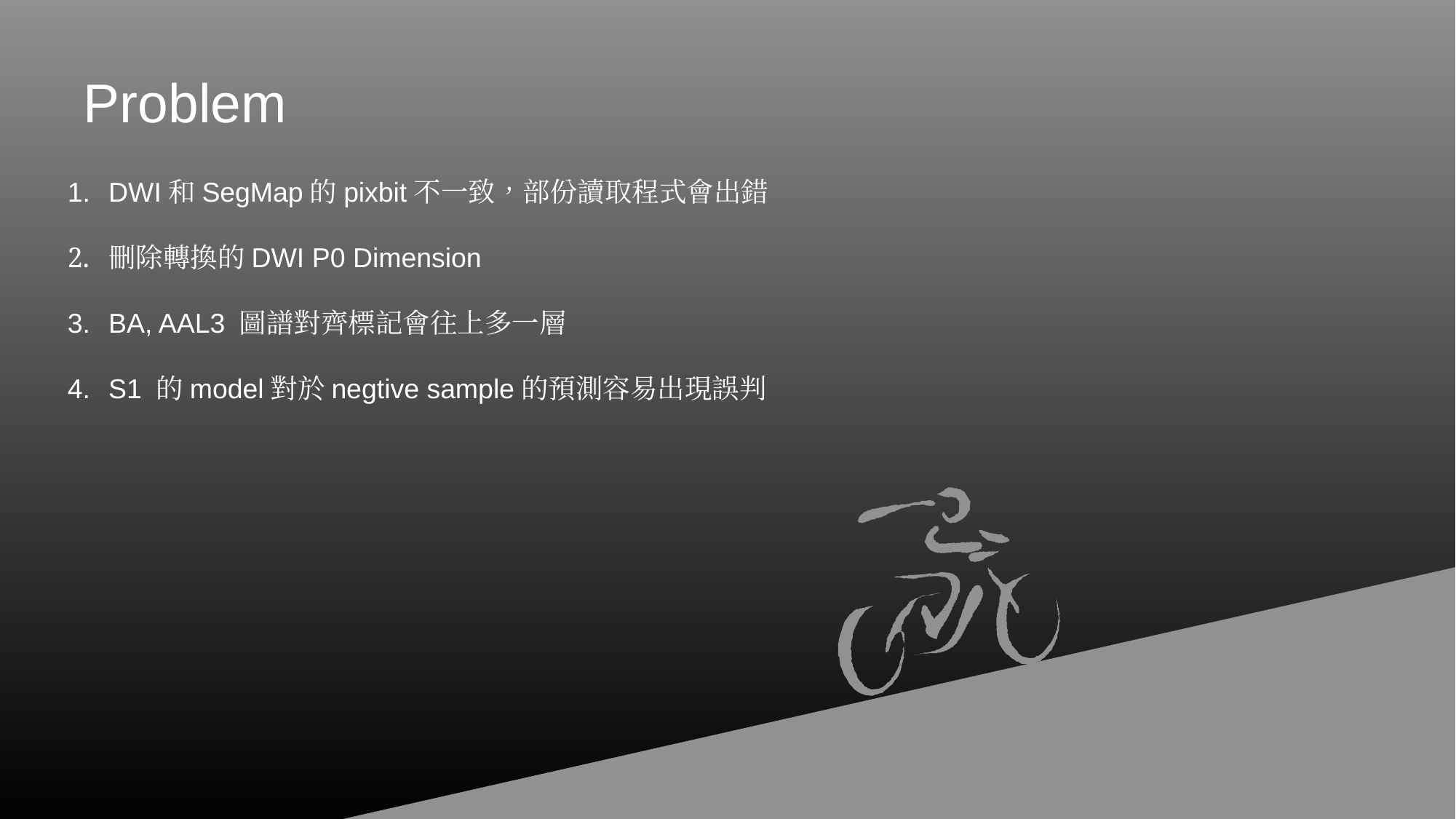

# Problem
DWI和SegMap的pixbit不一致，部份讀取程式會出錯

刪除轉換的DWI P0 Dimension

BA, AAL3 圖譜對齊標記會往上多一層

S1 的model對於negtive sample的預測容易出現誤判